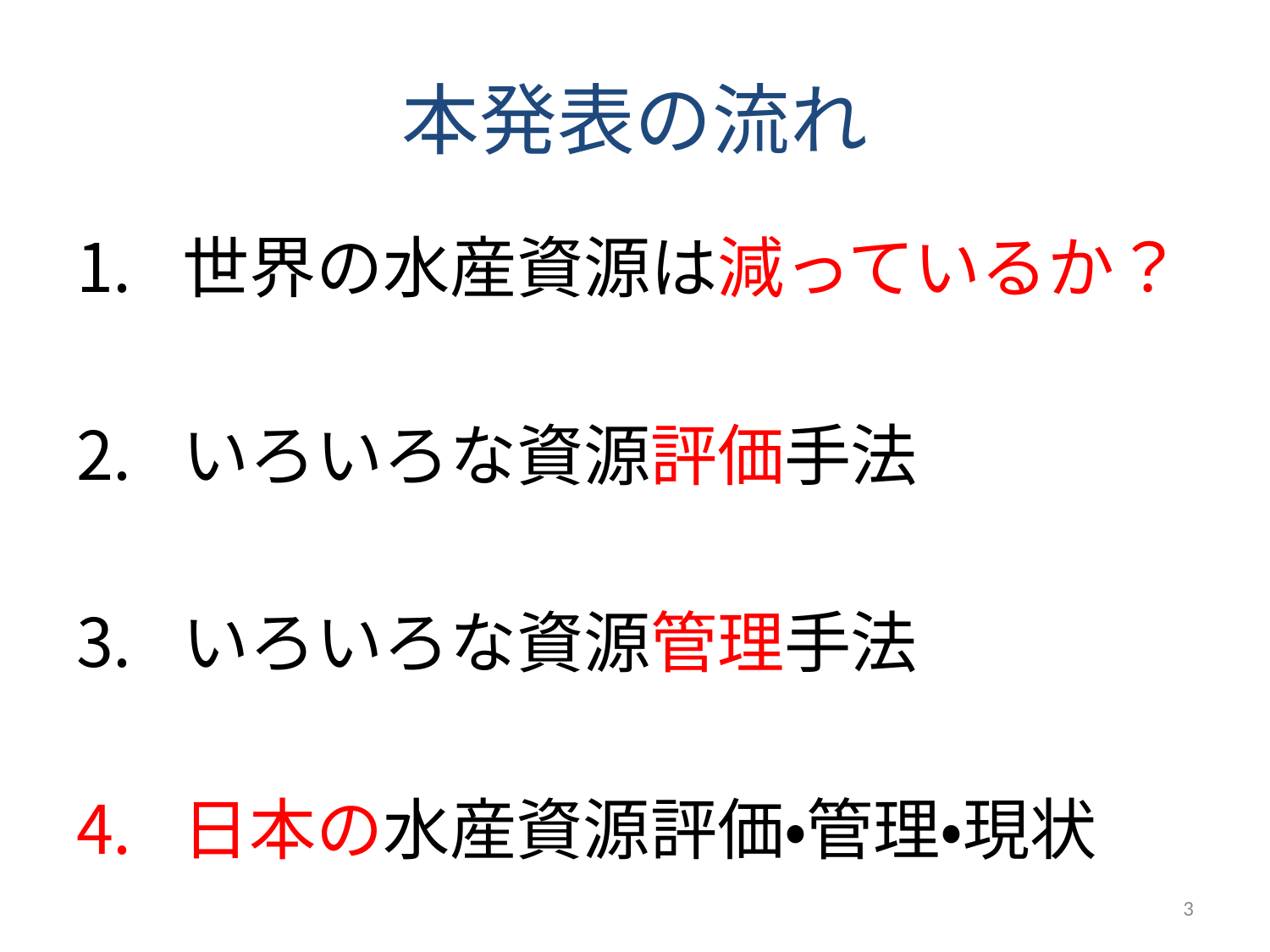

# 本発表の流れ
世界の水産資源は減っているか？

いろいろな資源評価手法

いろいろな資源管理手法

日本の水産資源評価・管理・現状

3